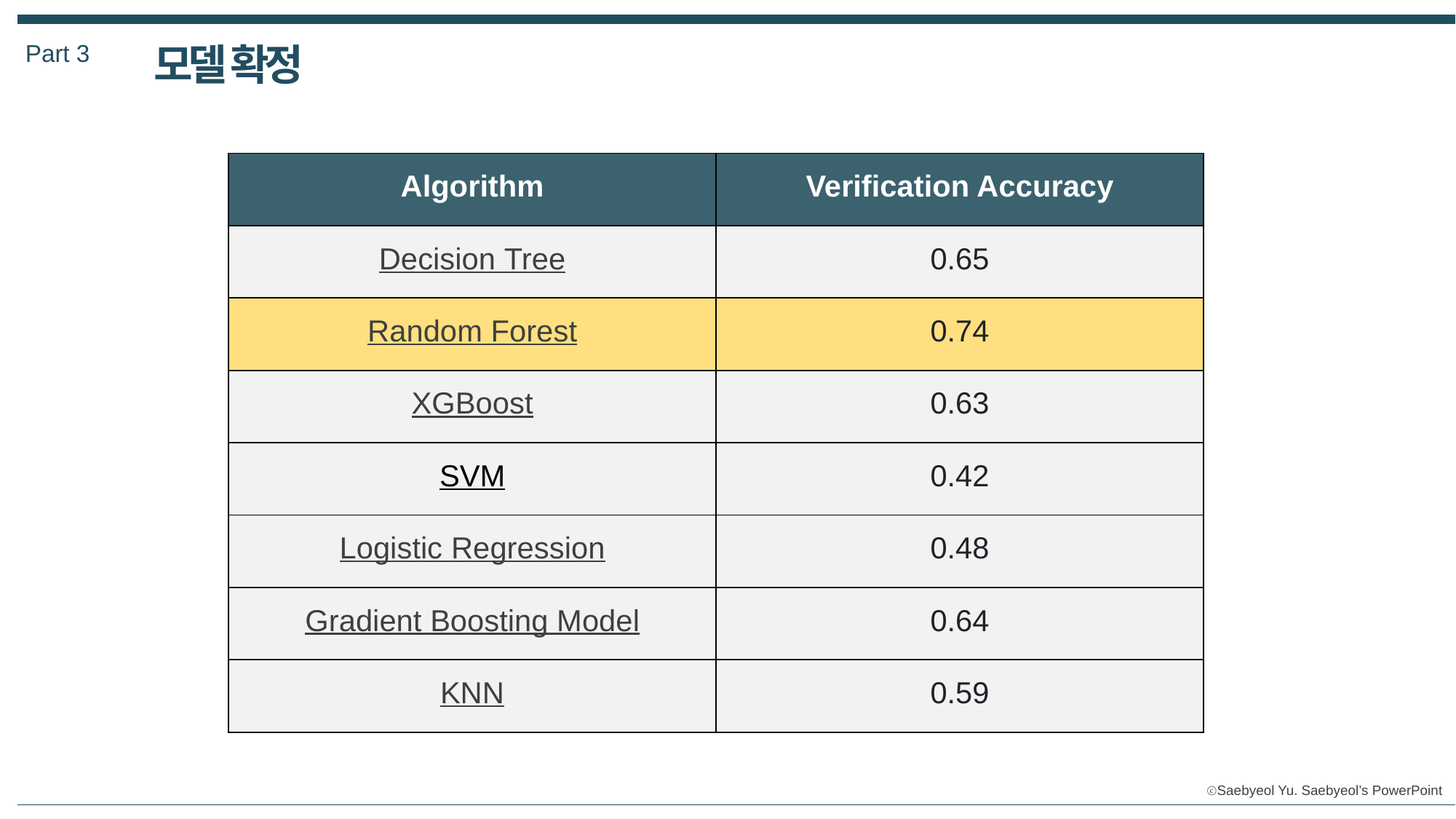

Part 3
모델 확정
| Algorithm | Verification Accuracy |
| --- | --- |
| Decision Tree | 0.65 |
| Random Forest | 0.74 |
| XGBoost | 0.63 |
| SVM | 0.42 |
| Logistic Regression | 0.48 |
| Gradient Boosting Model | 0.64 |
| KNN | 0.59 |